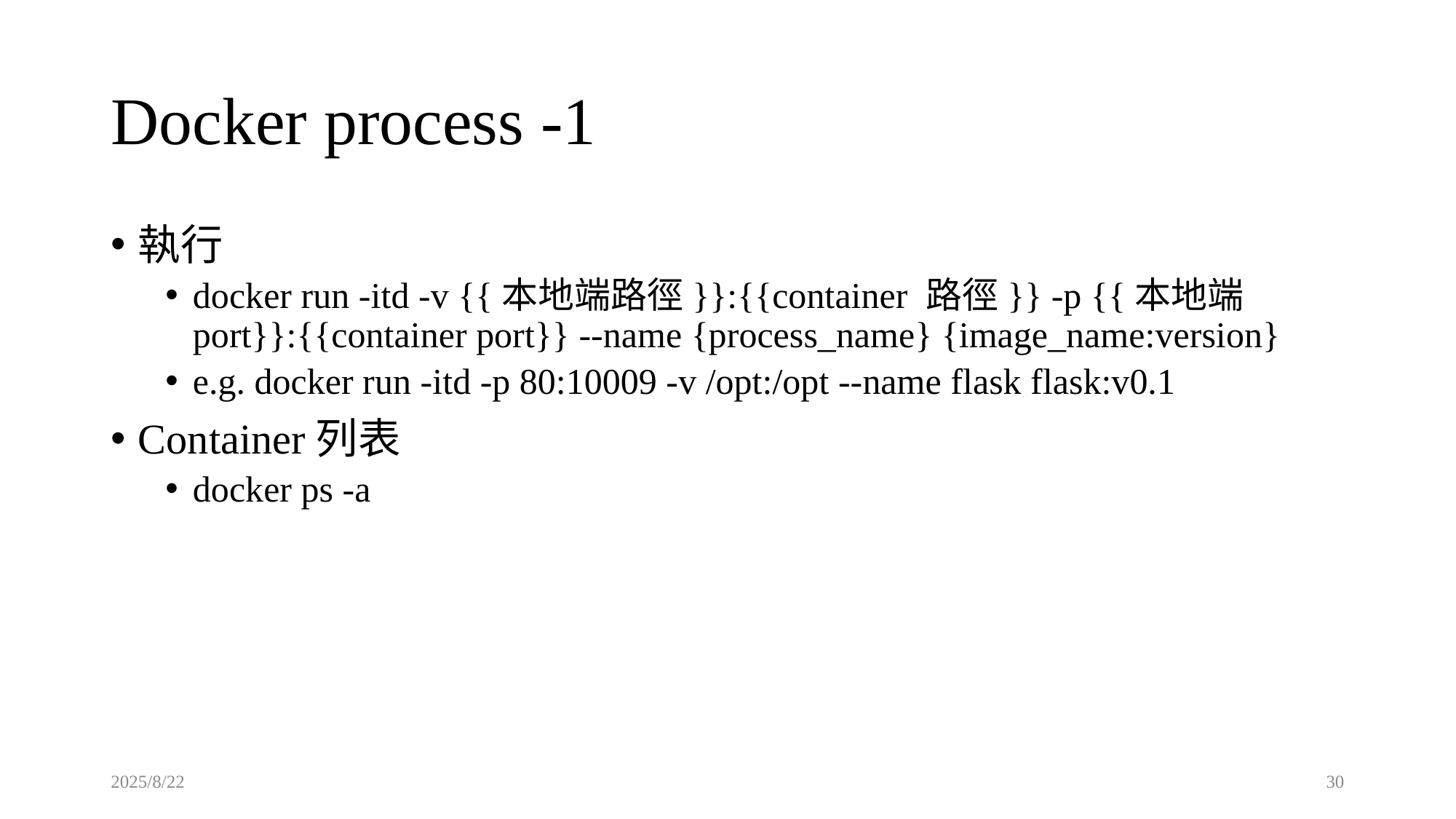

# Docker process -1
執行
docker run -itd -v {{本地端路徑}}:{{container 路徑}} -p {{本地端port}}:{{container port}} --name {process_name} {image_name:version}
e.g. docker run -itd -p 80:10009 -v /opt:/opt --name flask flask:v0.1
Container列表
docker ps -a
2025/8/22
30